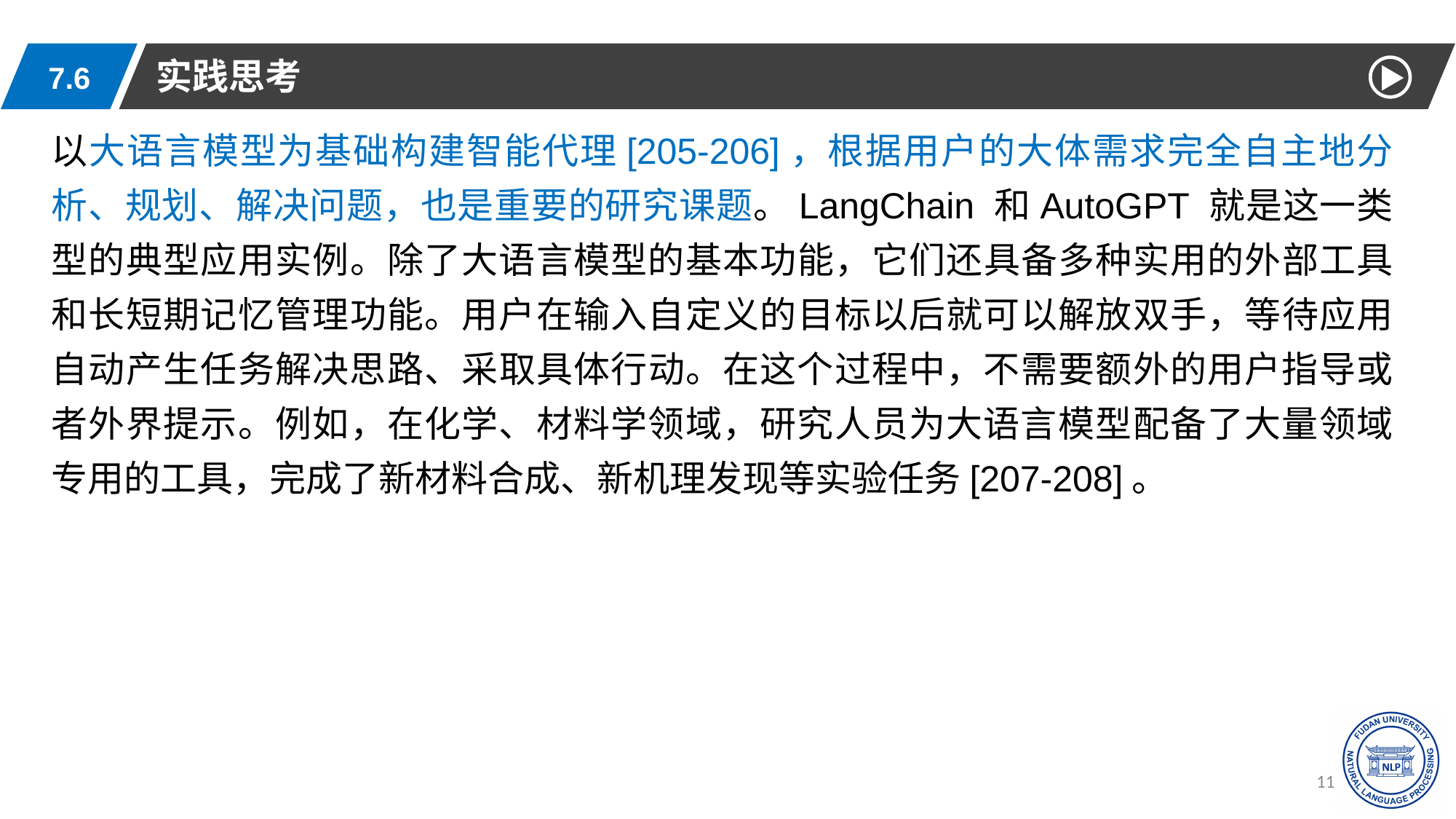

实践思考
7.6

以大语言模型为基础构建智能代理[205-206]，根据用户的大体需求完全自主地分析、规划、解决问题，也是重要的研究课题。LangChain 和AutoGPT 就是这一类型的典型应用实例。除了大语言模型的基本功能，它们还具备多种实用的外部工具和长短期记忆管理功能。用户在输入自定义的目标以后就可以解放双手，等待应用自动产生任务解决思路、采取具体行动。在这个过程中，不需要额外的用户指导或者外界提示。例如，在化学、材料学领域，研究人员为大语言模型配备了大量领域专用的工具，完成了新材料合成、新机理发现等实验任务[207-208]。
119